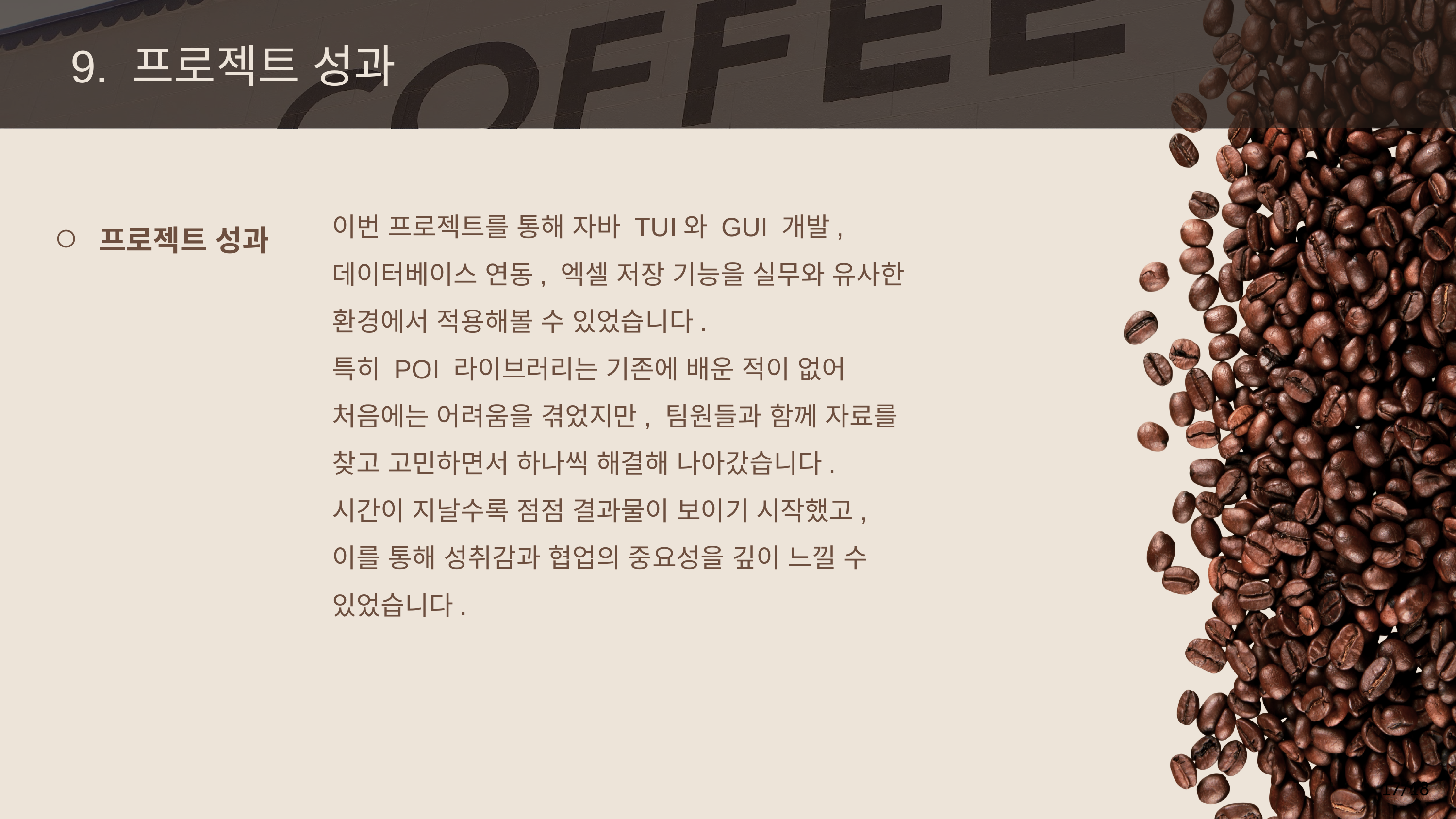

9. 프로젝트 성과
○ 프로젝트 성과
이번 프로젝트를 통해 자바 TUI와 GUI 개발,
데이터베이스 연동, 엑셀 저장 기능을 실무와 유사한
환경에서 적용해볼 수 있었습니다.
특히 POI 라이브러리는 기존에 배운 적이 없어
처음에는 어려움을 겪었지만, 팀원들과 함께 자료를
찾고 고민하면서 하나씩 해결해 나아갔습니다.
시간이 지날수록 점점 결과물이 보이기 시작했고,
이를 통해 성취감과 협업의 중요성을 깊이 느낄 수
있었습니다.

17/18